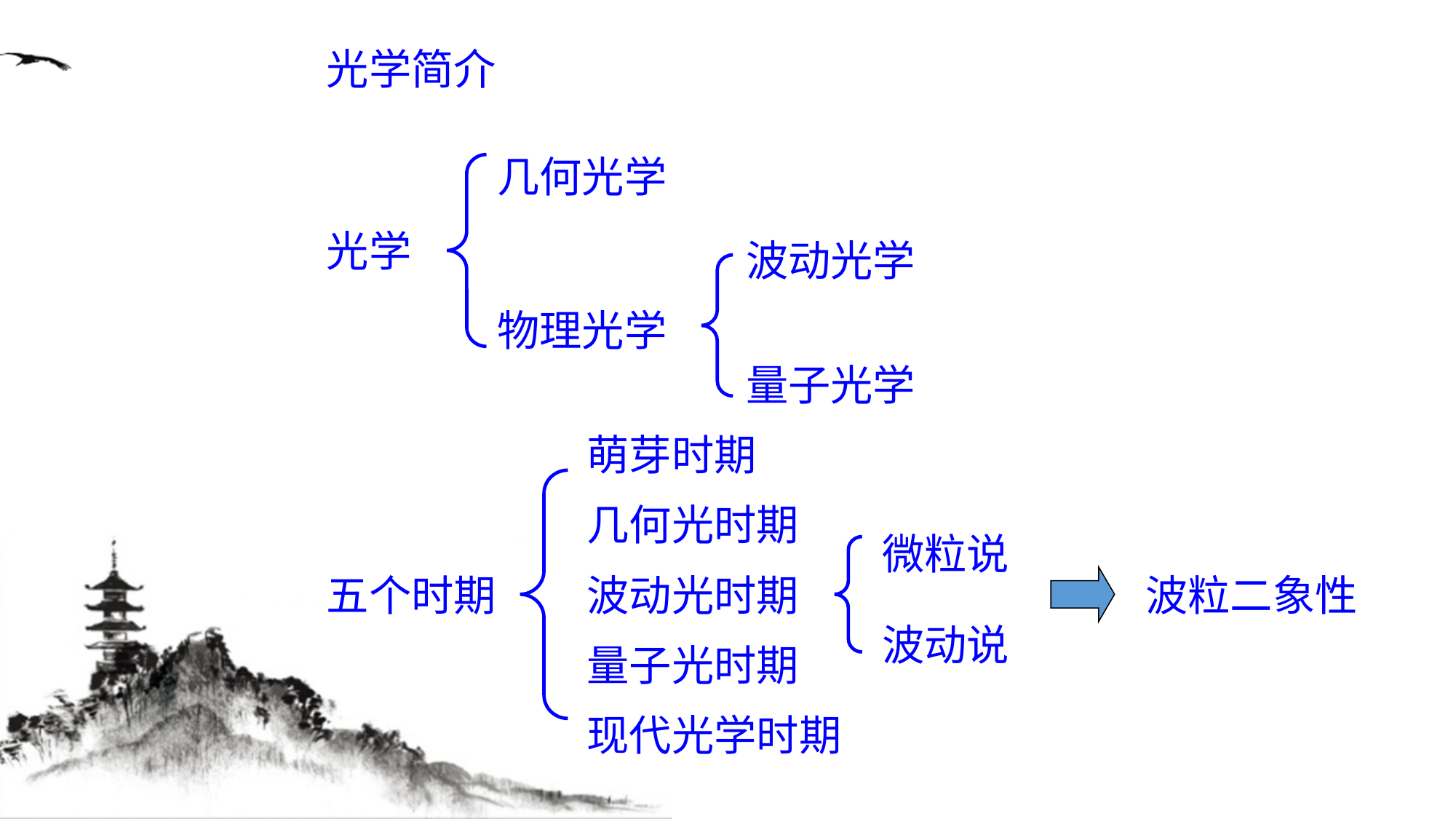

光学简介
几何光学

光学
波动光学

物理光学
量子光学
萌芽时期

几何光时期
微粒说

五个时期
波动光时期
波粒二象性

波动说
量子光时期
现代光学时期